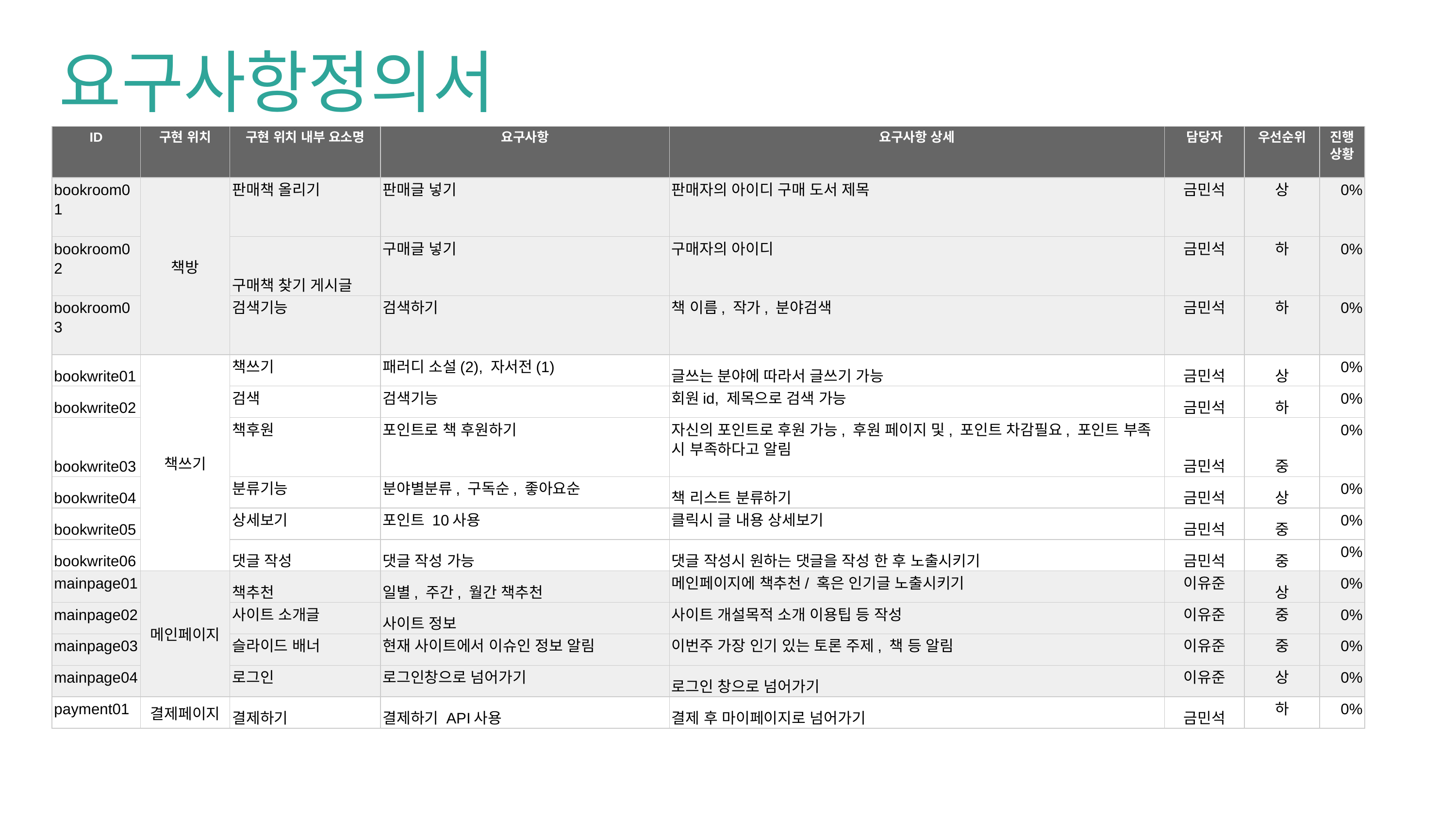

요구사항정의서
| ID | 구현 위치 | 구현 위치 내부 요소명 | 요구사항 | 요구사항 상세 | 담당자 | 우선순위 | 진행 상황 |
| --- | --- | --- | --- | --- | --- | --- | --- |
| bookroom01 | 책방 | 판매책 올리기 | 판매글 넣기 | 판매자의 아이디 구매 도서 제목 | 금민석 | 상 | 0% |
| bookroom02 |  | 구매책 찾기 게시글 | 구매글 넣기 | 구매자의 아이디 | 금민석 | 하 | 0% |
| bookroom03 |  | 검색기능 | 검색하기 | 책 이름, 작가, 분야검색 | 금민석 | 하 | 0% |
| bookwrite01 | 책쓰기 | 책쓰기 | 패러디 소설(2), 자서전(1) | 글쓰는 분야에 따라서 글쓰기 가능 | 금민석 | 상 | 0% |
| bookwrite02 |  | 검색 | 검색기능 | 회원id, 제목으로 검색 가능 | 금민석 | 하 | 0% |
| bookwrite03 |  | 책후원 | 포인트로 책 후원하기 | 자신의 포인트로 후원 가능, 후원 페이지 및, 포인트 차감필요, 포인트 부족 시 부족하다고 알림 | 금민석 | 중 | 0% |
| bookwrite04 |  | 분류기능 | 분야별분류, 구독순, 좋아요순 | 책 리스트 분류하기 | 금민석 | 상 | 0% |
| bookwrite05 |  | 상세보기 | 포인트 10사용 | 클릭시 글 내용 상세보기 | 금민석 | 중 | 0% |
| bookwrite06 |  | 댓글 작성 | 댓글 작성 가능 | 댓글 작성시 원하는 댓글을 작성 한 후 노출시키기 | 금민석 | 중 | 0% |
| mainpage01 | 메인페이지 | 책추천 | 일별, 주간, 월간 책추천 | 메인페이지에 책추천/ 혹은 인기글 노출시키기 | 이유준 | 상 | 0% |
| mainpage02 |  | 사이트 소개글 | 사이트 정보 | 사이트 개설목적 소개 이용팁 등 작성 | 이유준 | 중 | 0% |
| mainpage03 |  | 슬라이드 배너 | 현재 사이트에서 이슈인 정보 알림 | 이번주 가장 인기 있는 토론 주제, 책 등 알림 | 이유준 | 중 | 0% |
| mainpage04 |  | 로그인 | 로그인창으로 넘어가기 | 로그인 창으로 넘어가기 | 이유준 | 상 | 0% |
| payment01 | 결제페이지 | 결제하기 | 결제하기 API사용 | 결제 후 마이페이지로 넘어가기 | 금민석 | 하 | 0% |